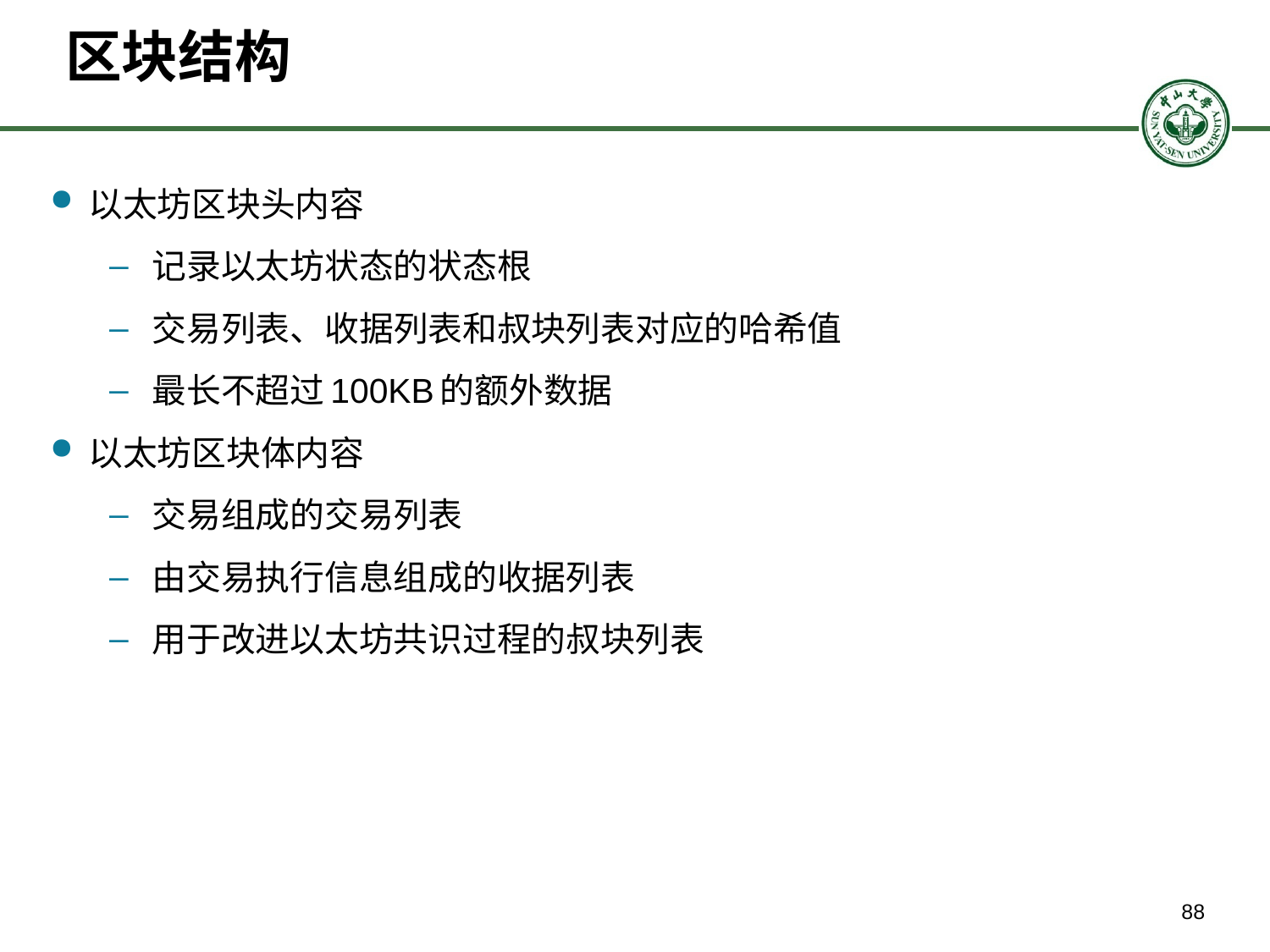

# 区块结构
以太坊区块头内容
记录以太坊状态的状态根
交易列表、收据列表和叔块列表对应的哈希值
最长不超过100KB的额外数据
以太坊区块体内容
交易组成的交易列表
由交易执行信息组成的收据列表
用于改进以太坊共识过程的叔块列表